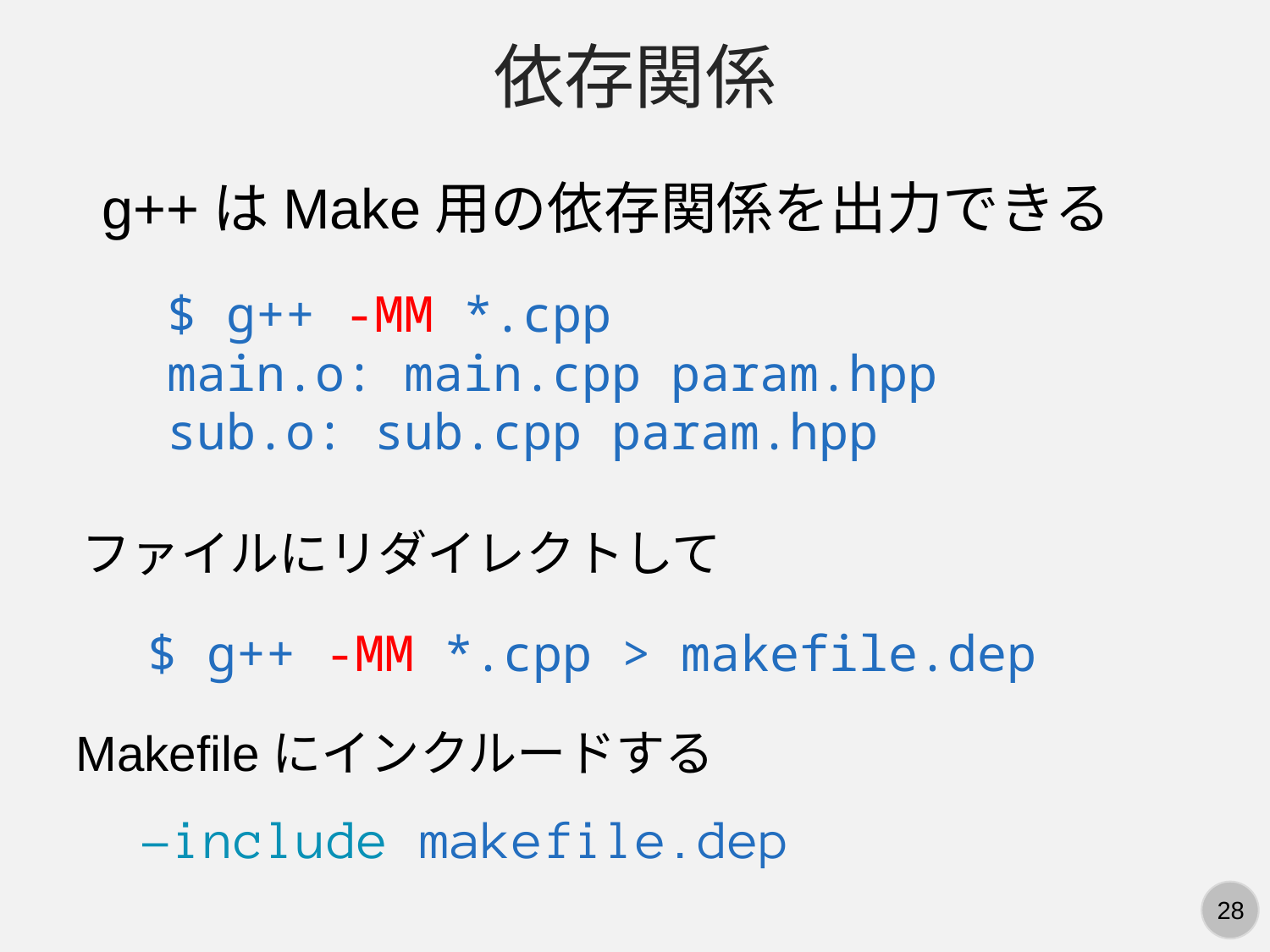

依存関係
g++はMake用の依存関係を出力できる
$ g++ -MM *.cpp
main.o: main.cpp param.hpp
sub.o: sub.cpp param.hpp
ファイルにリダイレクトして
$ g++ -MM *.cpp > makefile.dep
Makefileにインクルードする
-include makefile.dep